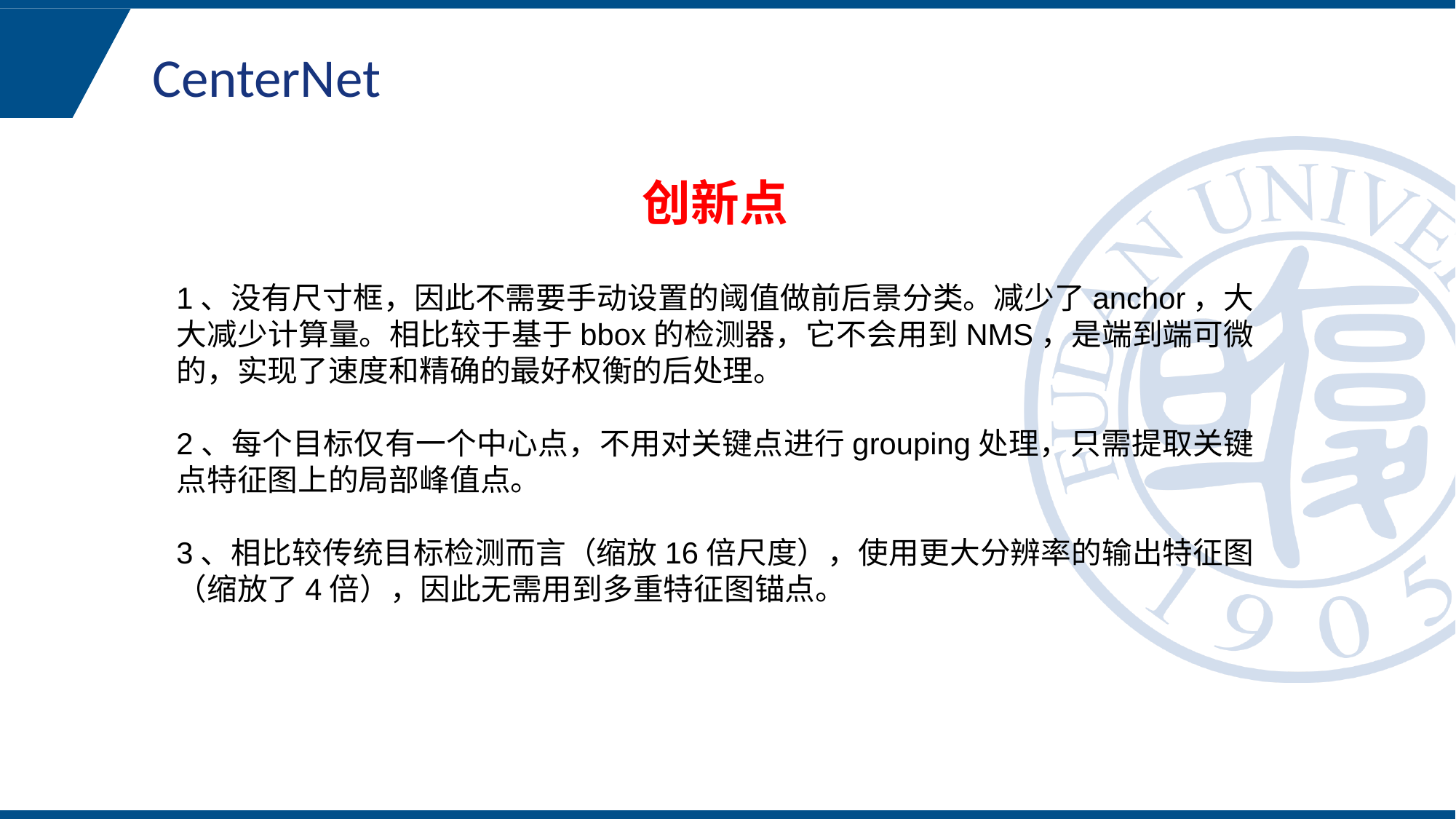

CenterNet
创新点
1、没有尺寸框，因此不需要手动设置的阈值做前后景分类。减少了anchor，大大减少计算量。相比较于基于bbox的检测器，它不会用到NMS，是端到端可微的，实现了速度和精确的最好权衡的后处理。

2、每个目标仅有一个中心点，不用对关键点进行grouping处理，只需提取关键点特征图上的局部峰值点。

3、相比较传统目标检测而言（缩放16倍尺度），使用更大分辨率的输出特征图（缩放了4倍），因此无需用到多重特征图锚点。